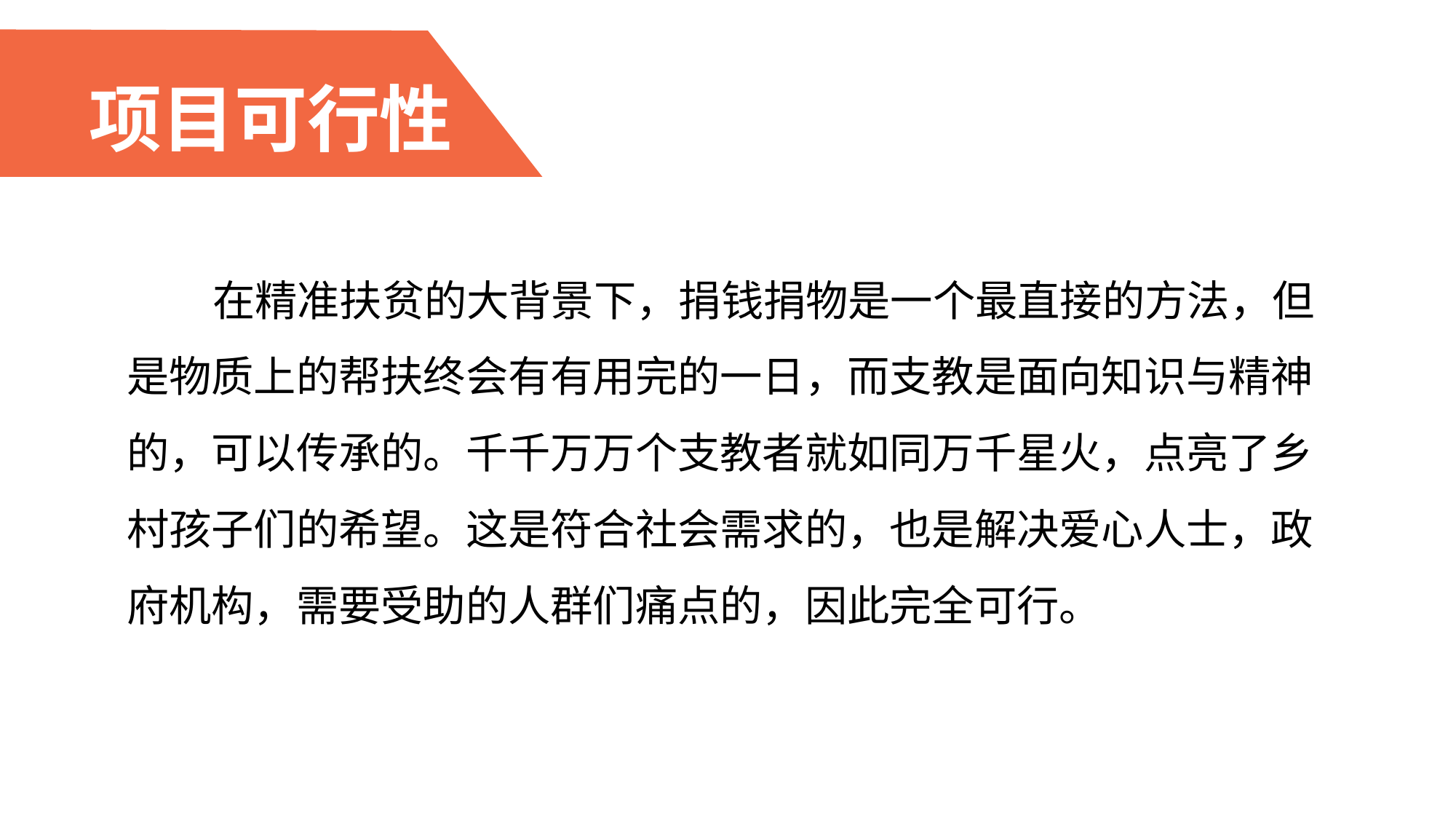

# 项目可行性
        在精准扶贫的大背景下，捐钱捐物是一个最直接的方法，但是物质上的帮扶终会有有用完的一日，而支教是面向知识与精神的，可以传承的。千千万万个支教者就如同万千星火，点亮了乡村孩子们的希望。这是符合社会需求的，也是解决爱心人士，政府机构，需要受助的人群们痛点的，因此完全可行。